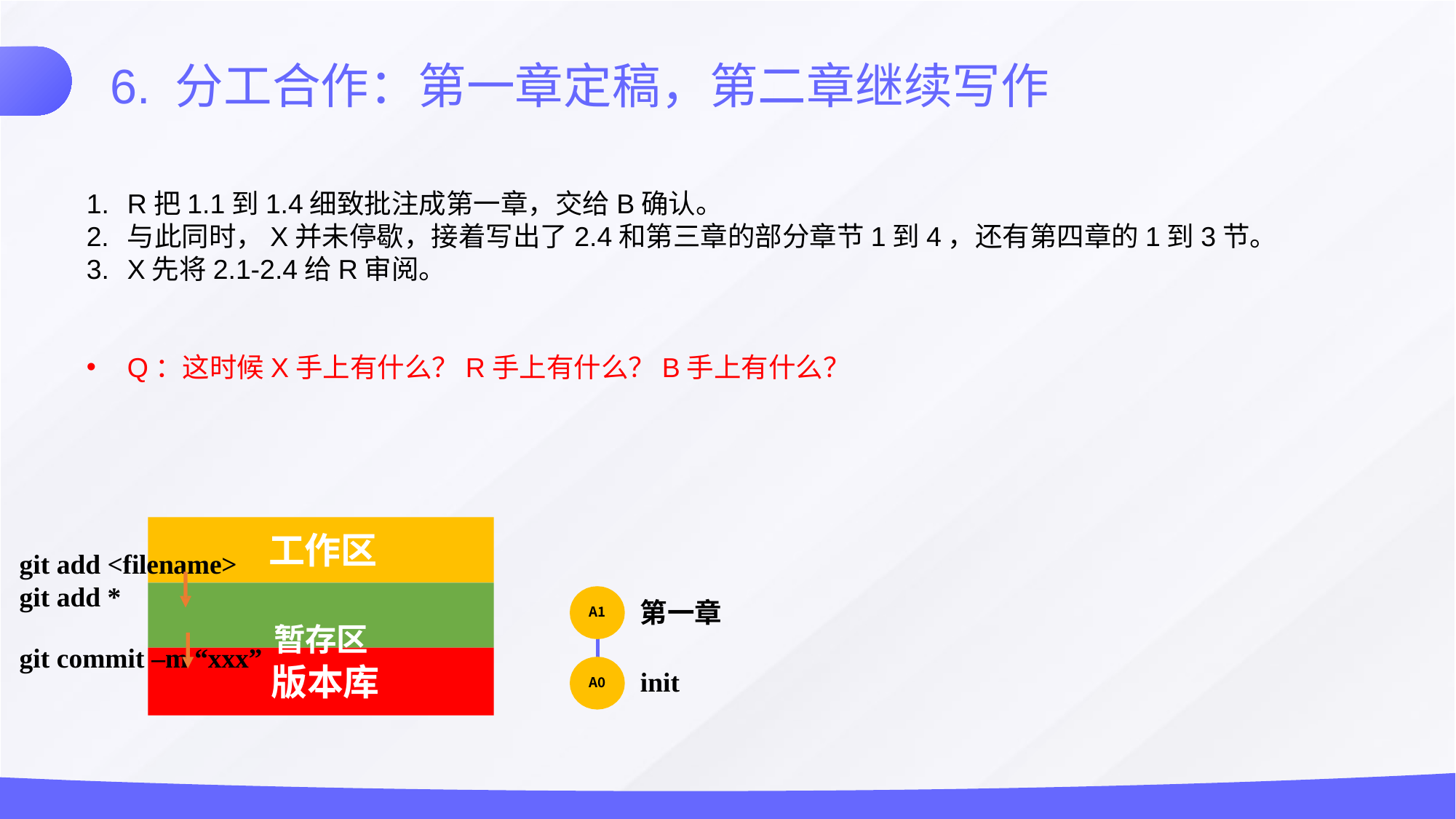

6. 分工合作：第一章定稿，第二章继续写作
R把1.1到1.4细致批注成第一章，交给B确认。
与此同时，X并未停歇，接着写出了2.4和第三章的部分章节1到4，还有第四章的1到3节。
X先将2.1-2.4给R审阅。

Q：这时候X手上有什么？R手上有什么？B手上有什么？

工作区
暂存区
版本库
git add <filename>

git add *

第一章
A1

git commit –m “xxx”

init
A0